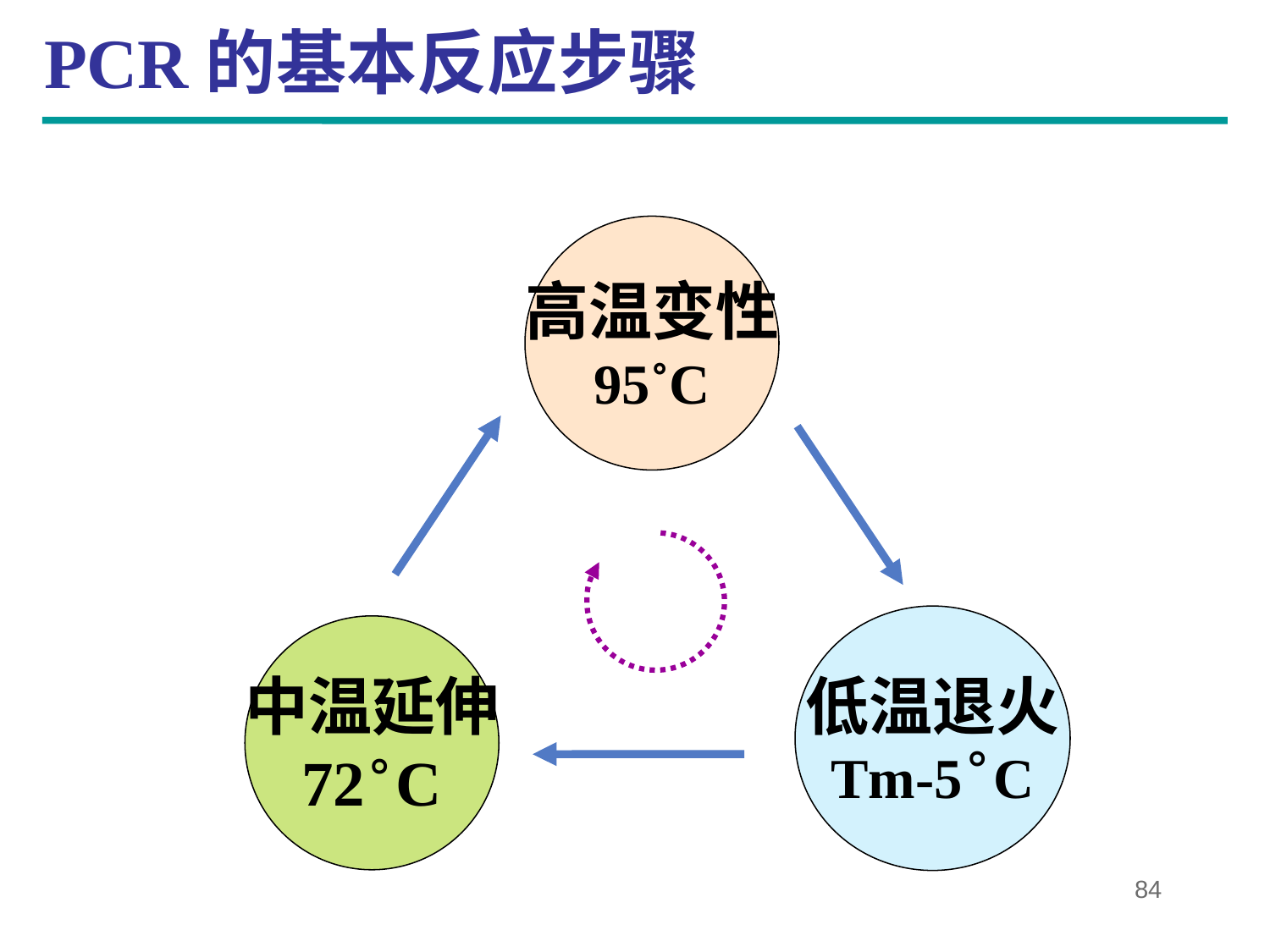

PCR的基本反应步骤
高温变性
95˚C

低温退火
Tm-5˚C
中温延伸
72˚C

84